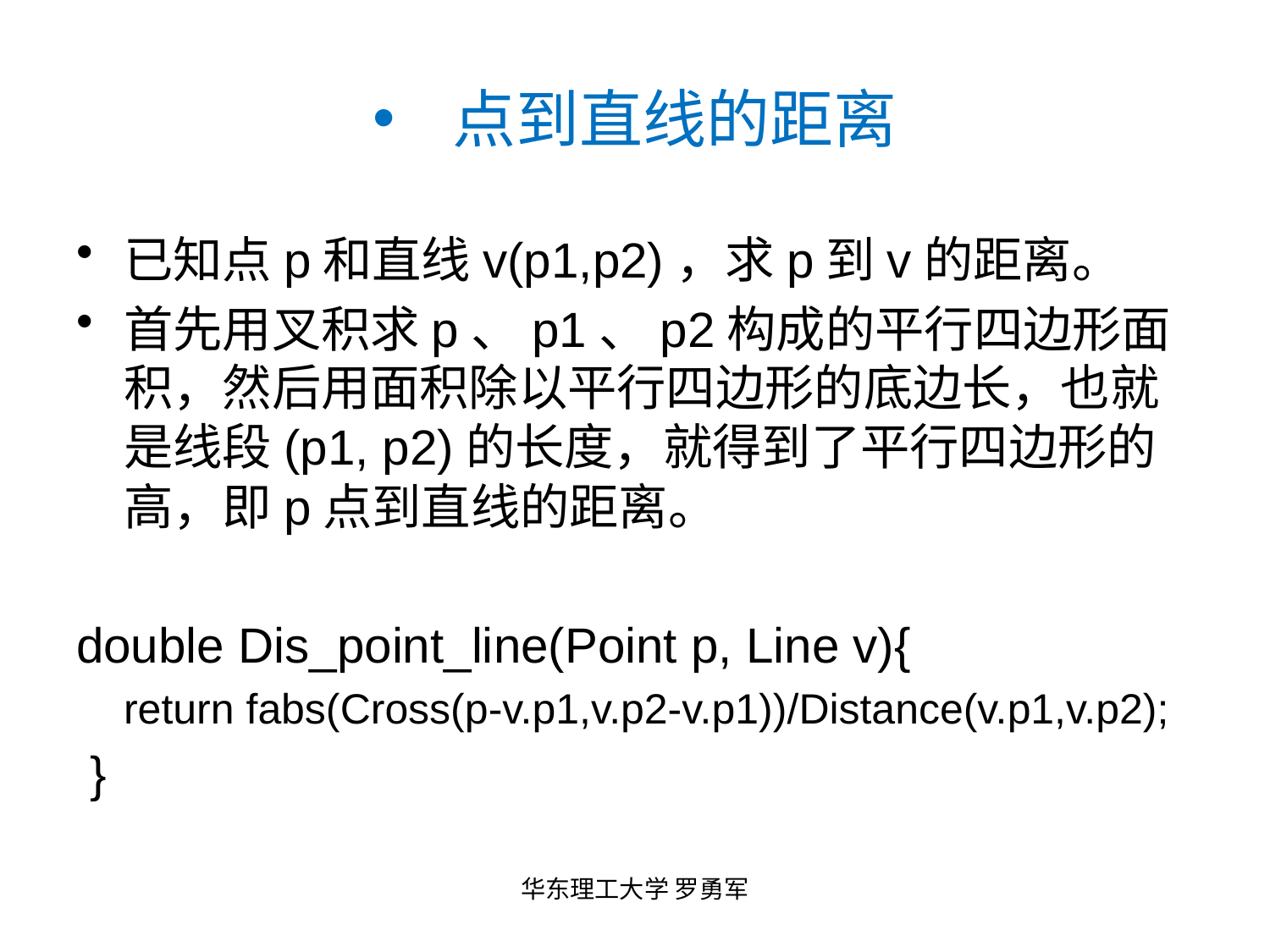

# 点到直线的距离
已知点p和直线v(p1,p2)，求p到v的距离。
首先用叉积求p、p1、p2构成的平行四边形面积，然后用面积除以平行四边形的底边长，也就是线段(p1, p2)的长度，就得到了平行四边形的高，即p点到直线的距离。

double Dis_point_line(Point p, Line v){
    return fabs(Cross(p-v.p1,v.p2-v.p1))/Distance(v.p1,v.p2);
 }

华东理工大学 罗勇军